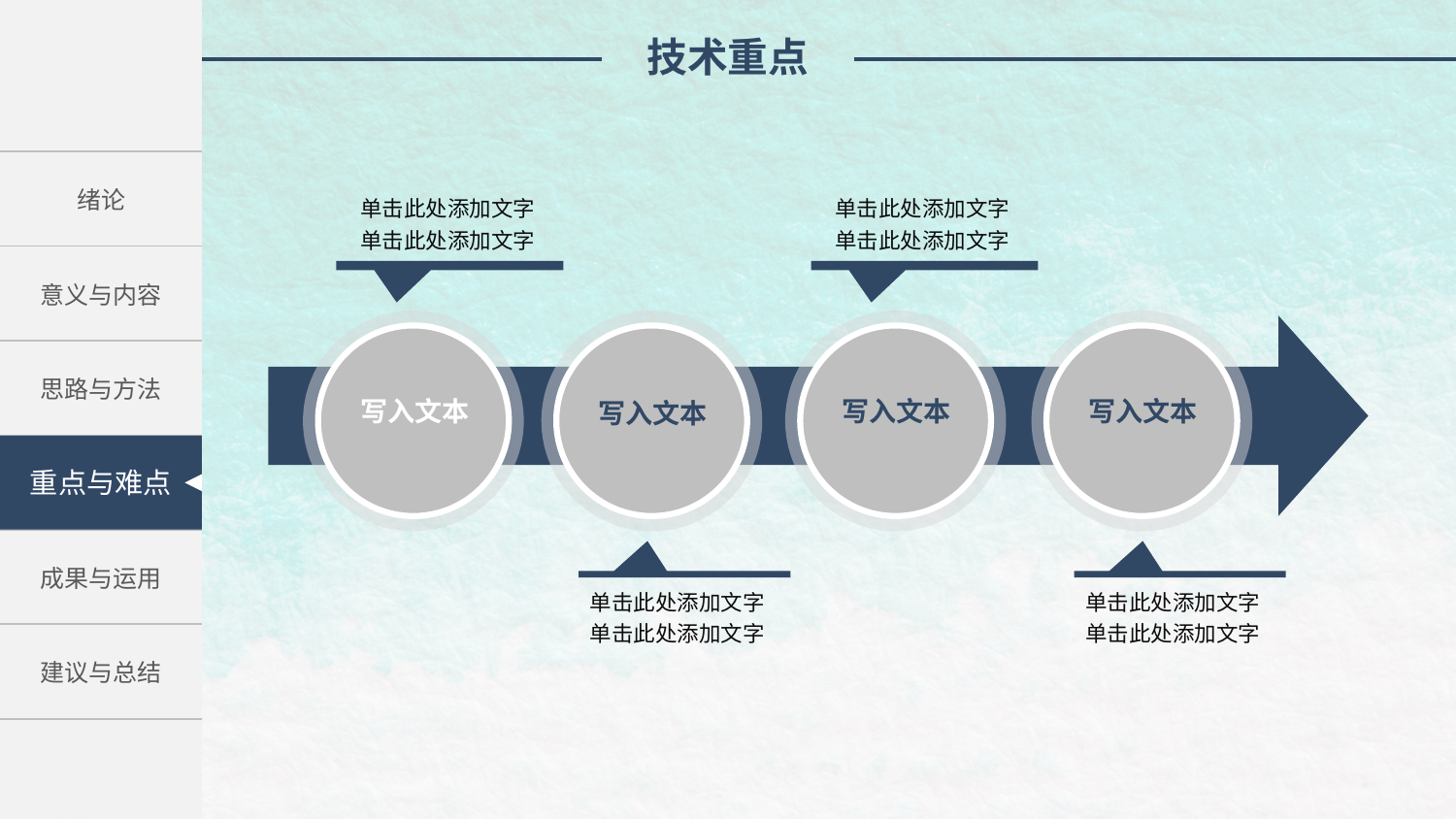

技术重点
| 绪论 |
| --- |
| 意义与内容 |
| 思路与方法 |
| 成果与应用 |
| 成果与运用 |
| 建议与总结 |
单击此处添加文字
单击此处添加文字
单击此处添加文字
单击此处添加文字

写入文本

写入文本

写入文本

写入文本
重点与难点

单击此处添加文字
单击此处添加文字
单击此处添加文字
单击此处添加文字